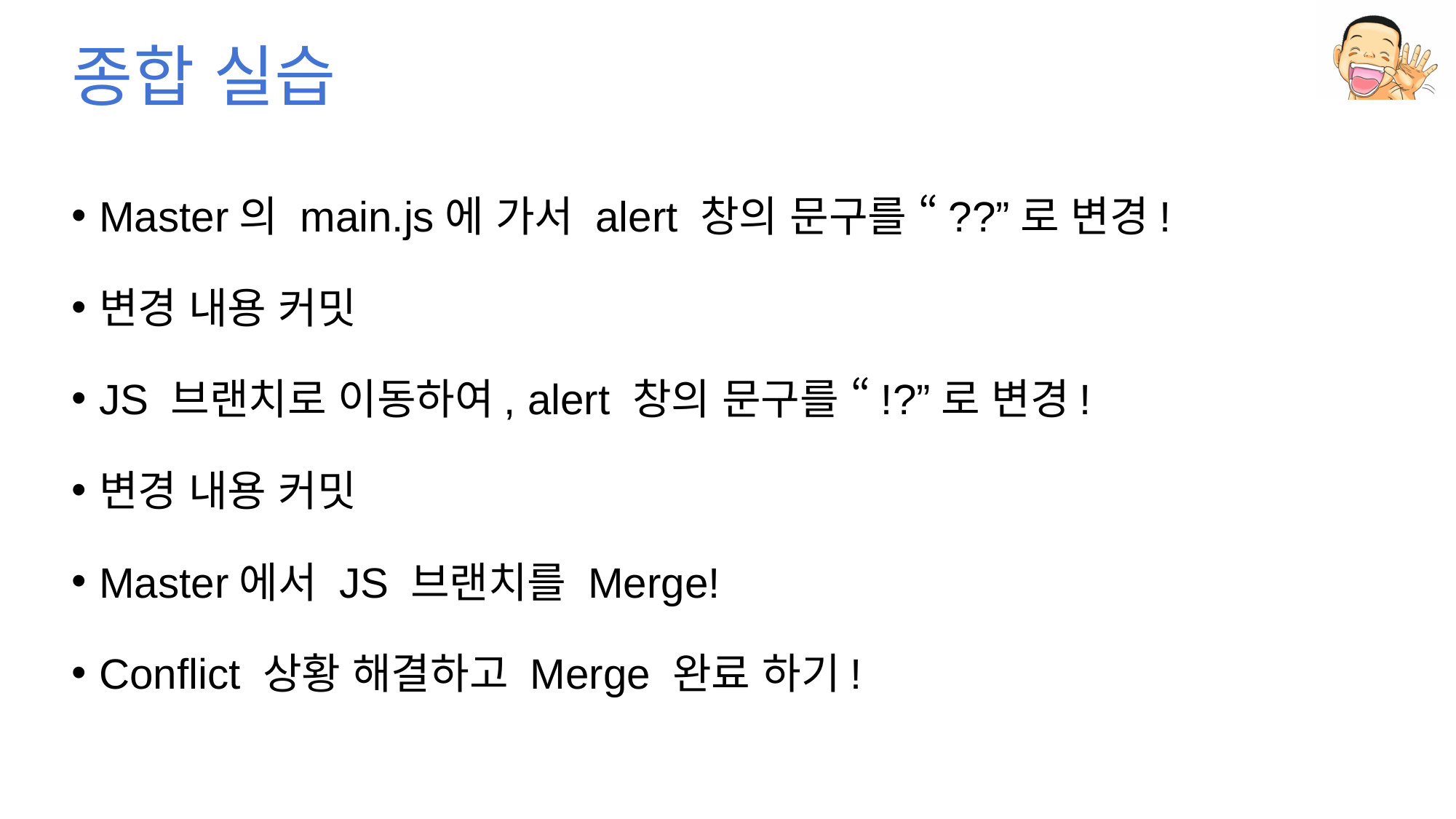

# 종합 실습
Master의 main.js에 가서 alert 창의 문구를 “??”로 변경!
변경 내용 커밋
JS 브랜치로 이동하여, alert 창의 문구를 “!?”로 변경!
변경 내용 커밋
Master에서 JS 브랜치를 Merge!
Conflict 상황 해결하고 Merge 완료 하기!